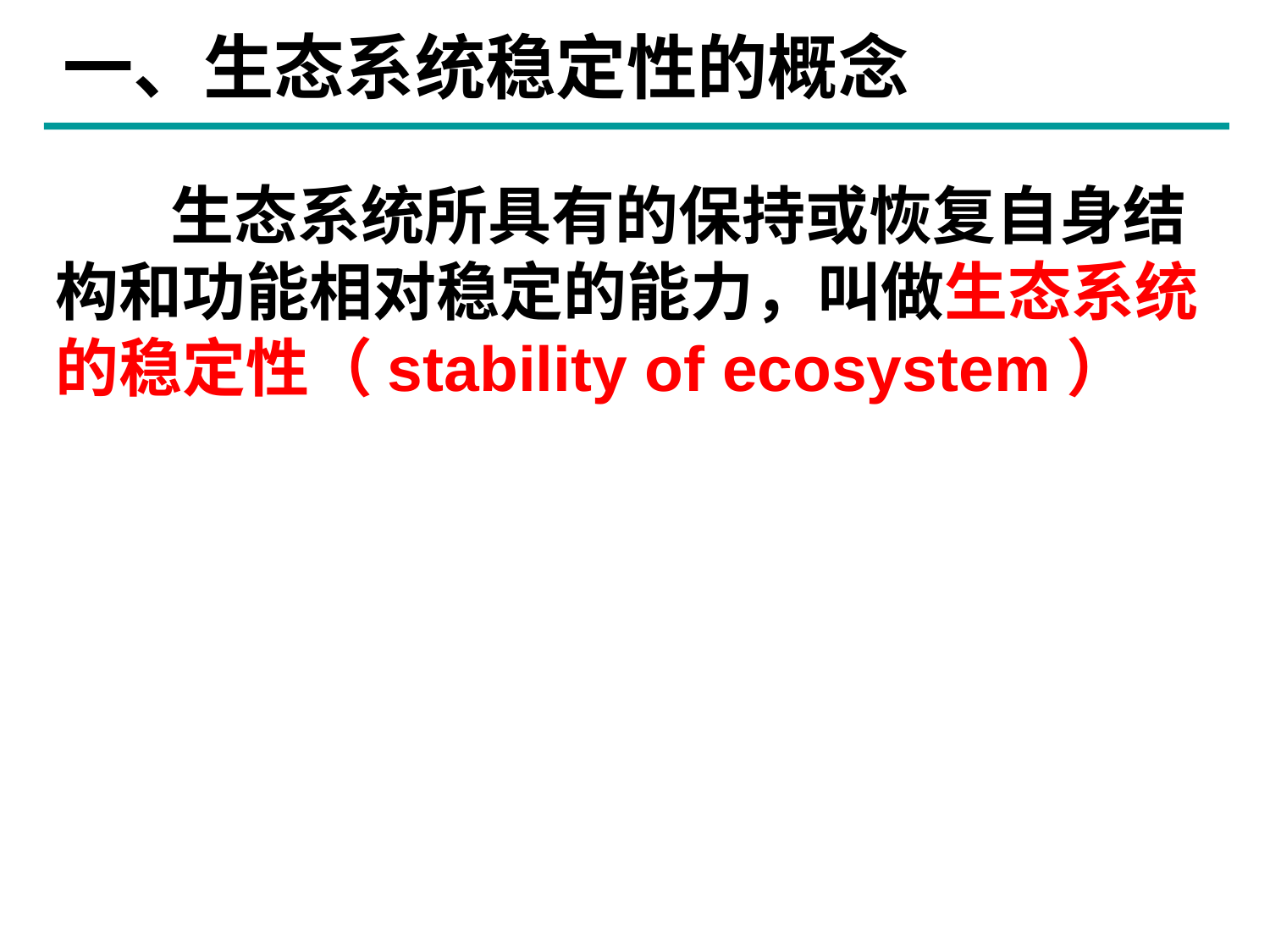

# 一、生态系统稳定性的概念
       生态系统所具有的保持或恢复自身结构和功能相对稳定的能力，叫做生态系统的稳定性（stability of ecosystem）